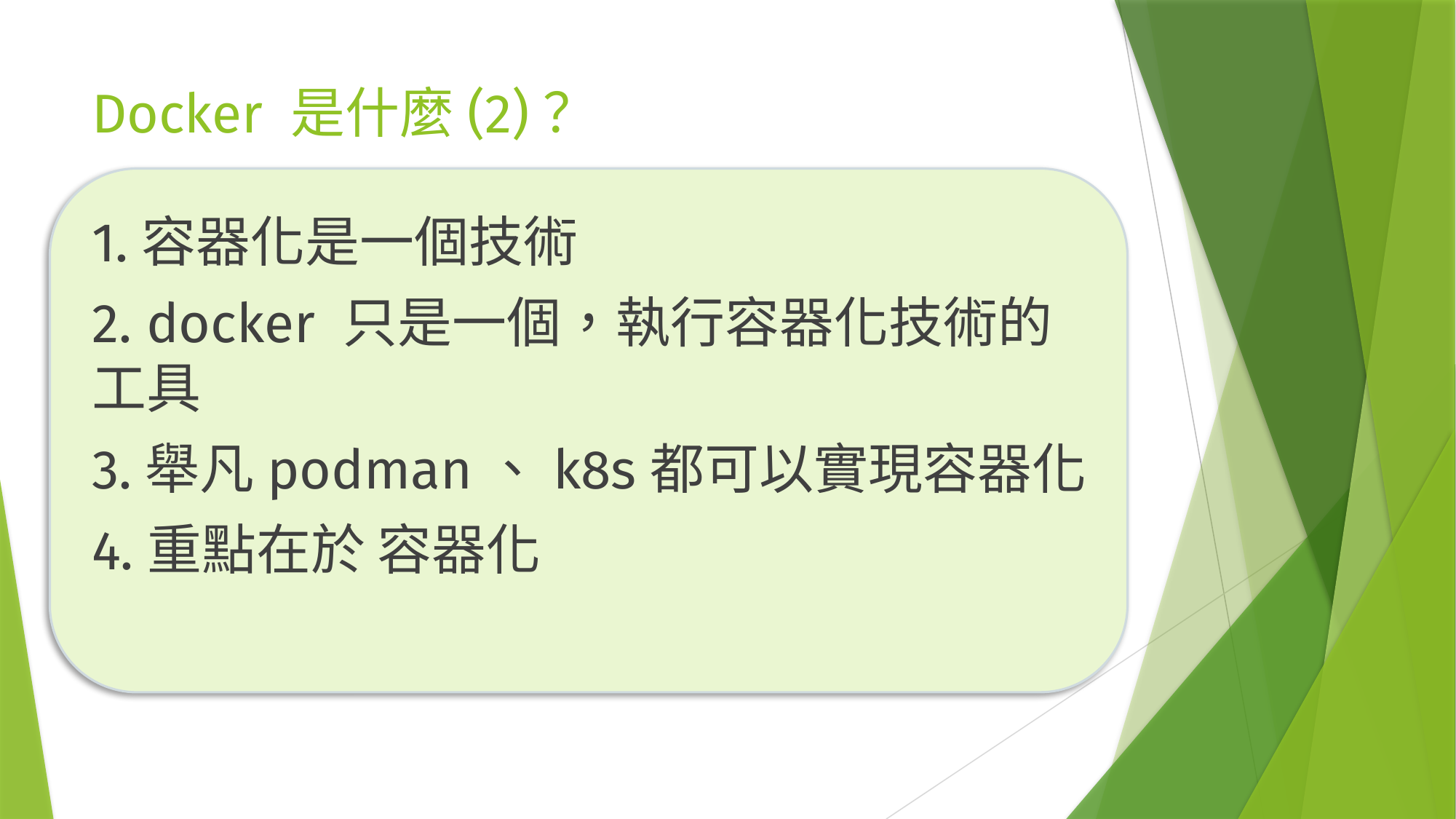

# Docker 是什麼(2)？

1.容器化是一個技術
2. docker 只是一個，執行容器化技術的工具
3.舉凡podman、k8s都可以實現容器化
4.重點在於 容器化